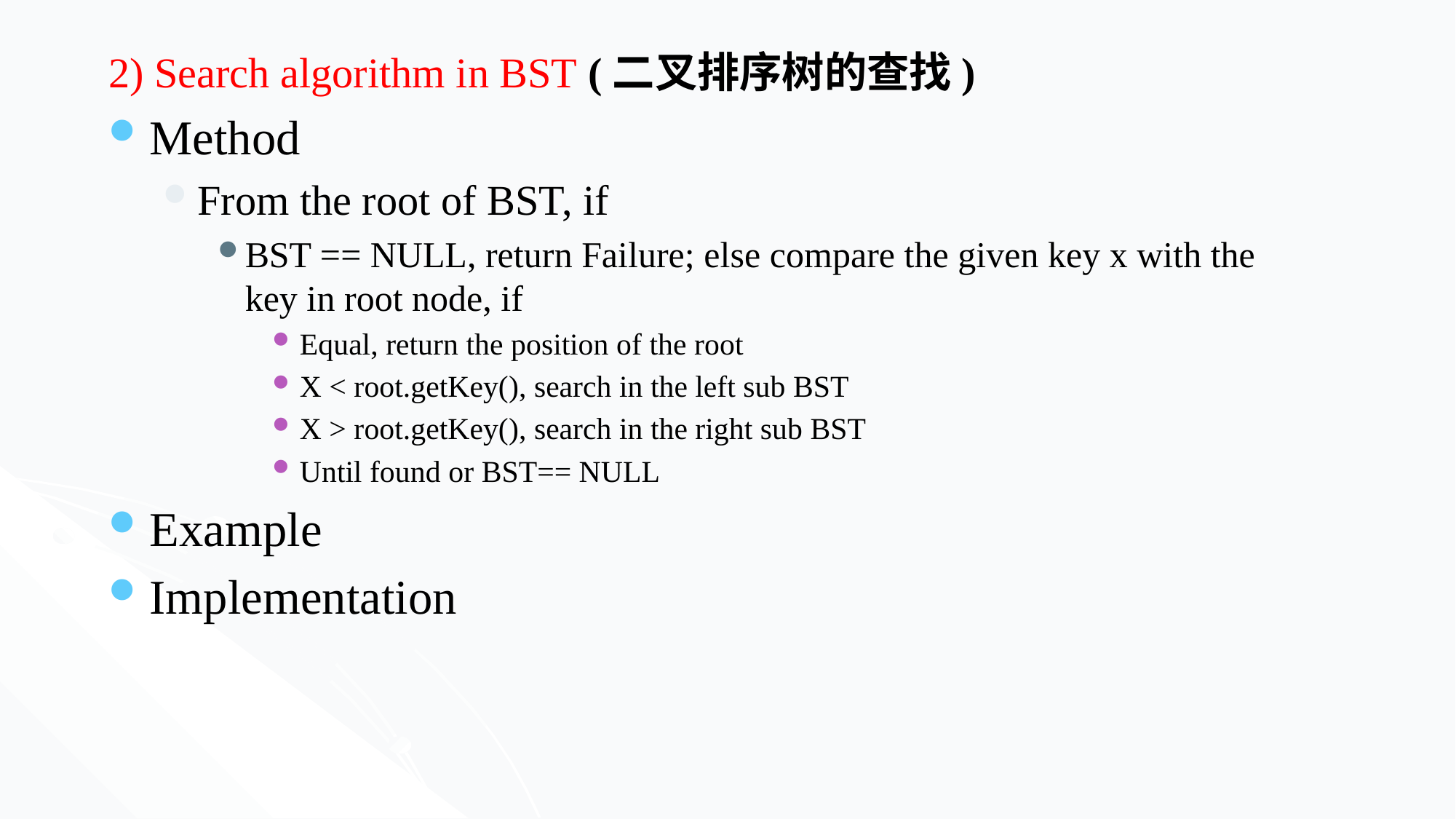

2) Search algorithm in BST (二叉排序树的查找)
Method
From the root of BST, if
BST == NULL, return Failure; else compare the given key x with the key in root node, if
Equal, return the position of the root
X < root.getKey(), search in the left sub BST
X > root.getKey(), search in the right sub BST
Until found or BST== NULL
Example
Implementation